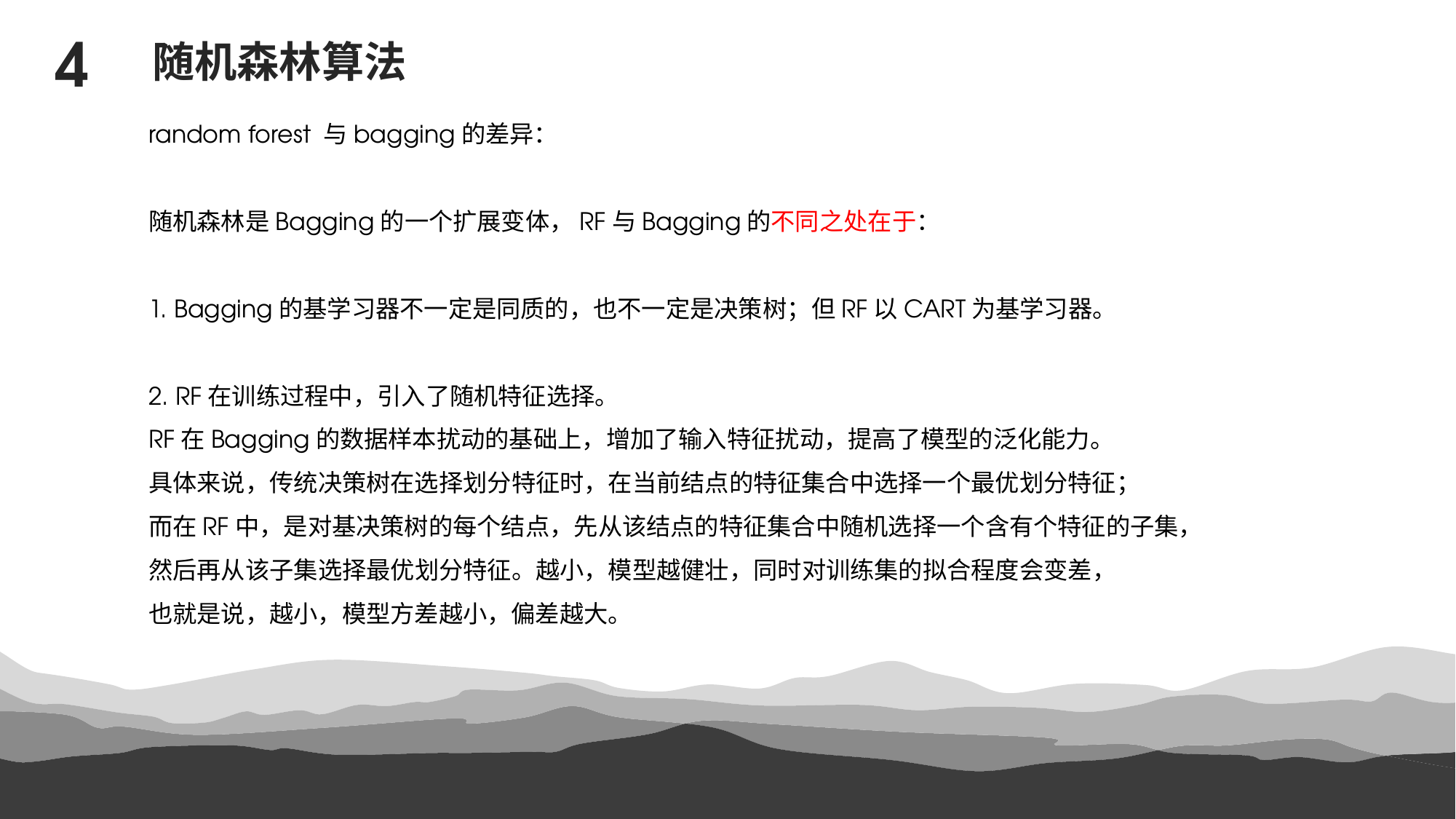

4
随机森林算法
random forest 与bagging的差异：

随机森林是Bagging的一个扩展变体，RF与Bagging的不同之处在于：

1. Bagging的基学习器不一定是同质的，也不一定是决策树；但RF以CART为基学习器。

2. RF在训练过程中，引入了随机特征选择。
RF在Bagging的数据样本扰动的基础上，增加了输入特征扰动，提高了模型的泛化能力。
具体来说，传统决策树在选择划分特征时，在当前结点的特征集合中选择一个最优划分特征；
而在RF中，是对基决策树的每个结点，先从该结点的特征集合中随机选择一个含有个特征的子集，
然后再从该子集选择最优划分特征。越小，模型越健壮，同时对训练集的拟合程度会变差，
也就是说，越小，模型方差越小，偏差越大。